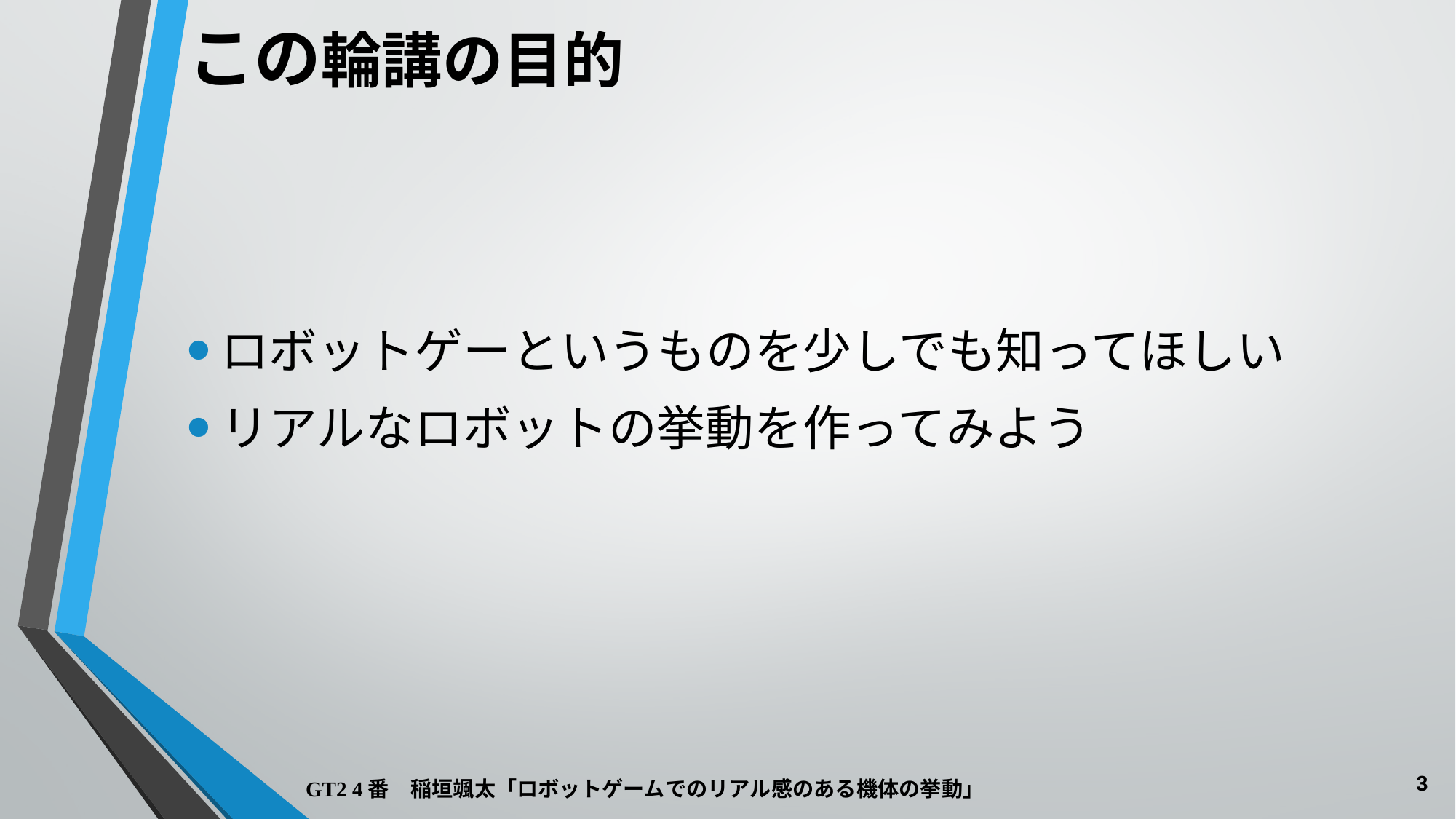

この輪講の目的
ロボットゲーというものを少しでも知ってほしい
リアルなロボットの挙動を作ってみよう
3
GT2 4番　稲垣颯太「ロボットゲームでのリアル感のある機体の挙動」